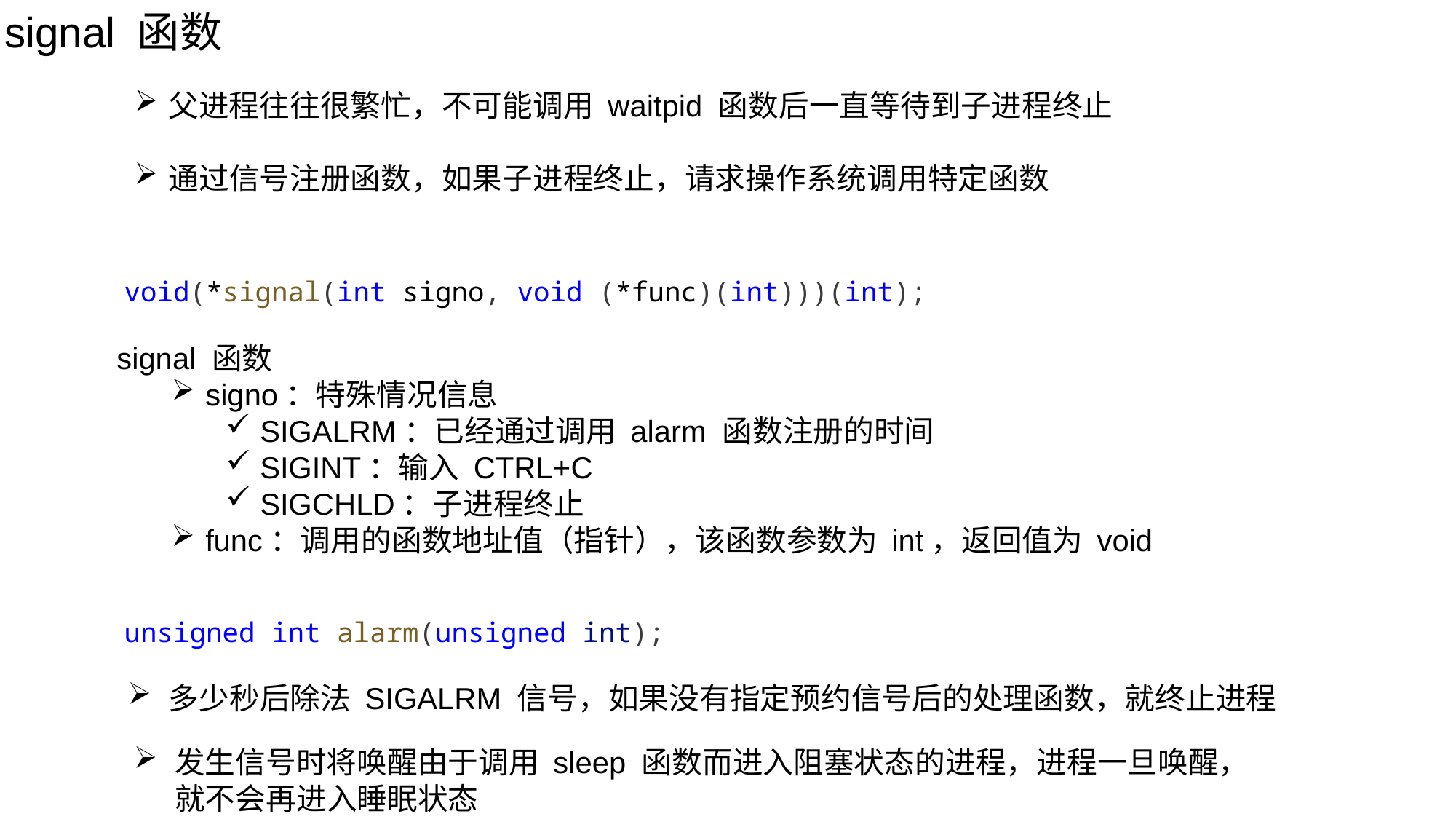

signal 函数
父进程往往很繁忙，不可能调用 waitpid 函数后一直等待到子进程终止

通过信号注册函数，如果子进程终止，请求操作系统调用特定函数
void(*signal(int signo, void (*func)(int)))(int);
signal 函数
signo：特殊情况信息
SIGALRM：已经通过调用 alarm 函数注册的时间
SIGINT：输入 CTRL+C
SIGCHLD：子进程终止
func：调用的函数地址值（指针），该函数参数为 int，返回值为 void
unsigned int alarm(unsigned int);
多少秒后除法 SIGALRM 信号，如果没有指定预约信号后的处理函数，就终止进程
发生信号时将唤醒由于调用 sleep 函数而进入阻塞状态的进程，进程一旦唤醒，就不会再进入睡眠状态